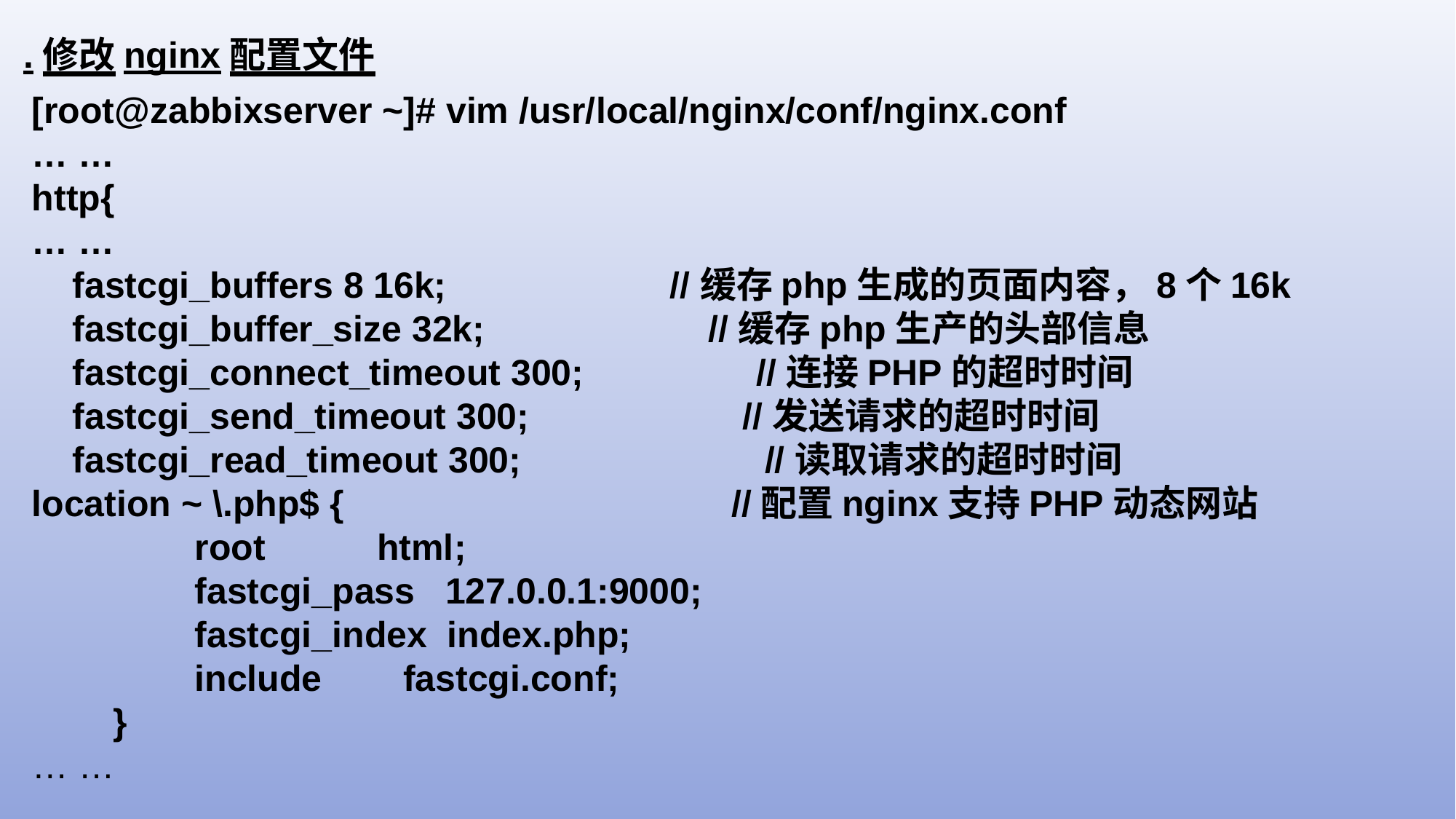

.修改nginx配置文件
[root@zabbixserver ~]# vim /usr/local/nginx/conf/nginx.conf
… …
http{
… …
    fastcgi_buffers 8 16k;                      //缓存php生成的页面内容，8个16k
    fastcgi_buffer_size 32k;                      //缓存php生产的头部信息
    fastcgi_connect_timeout 300;                 //连接PHP的超时时间
    fastcgi_send_timeout 300;                     //发送请求的超时时间
    fastcgi_read_timeout 300;                        //读取请求的超时时间
location ~ \.php$ {                                      //配置nginx支持PHP动态网站
                root           html;
                fastcgi_pass   127.0.0.1:9000;
                fastcgi_index  index.php;
                include        fastcgi.conf;
        }
… …